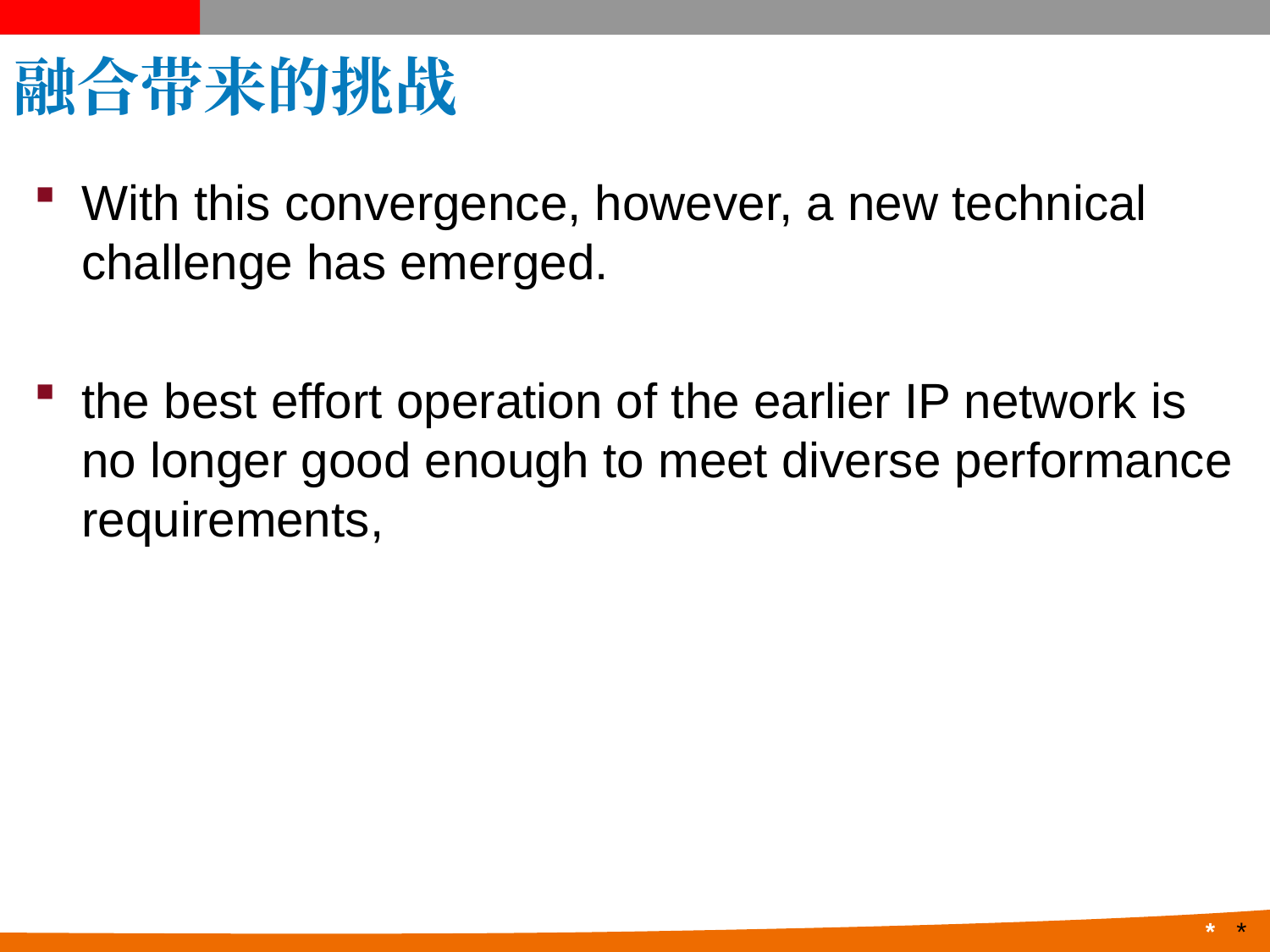

# 融合带来的挑战
With this convergence, however, a new technical challenge has emerged.

the best effort operation of the earlier IP network is no longer good enough to meet diverse performance requirements,

*